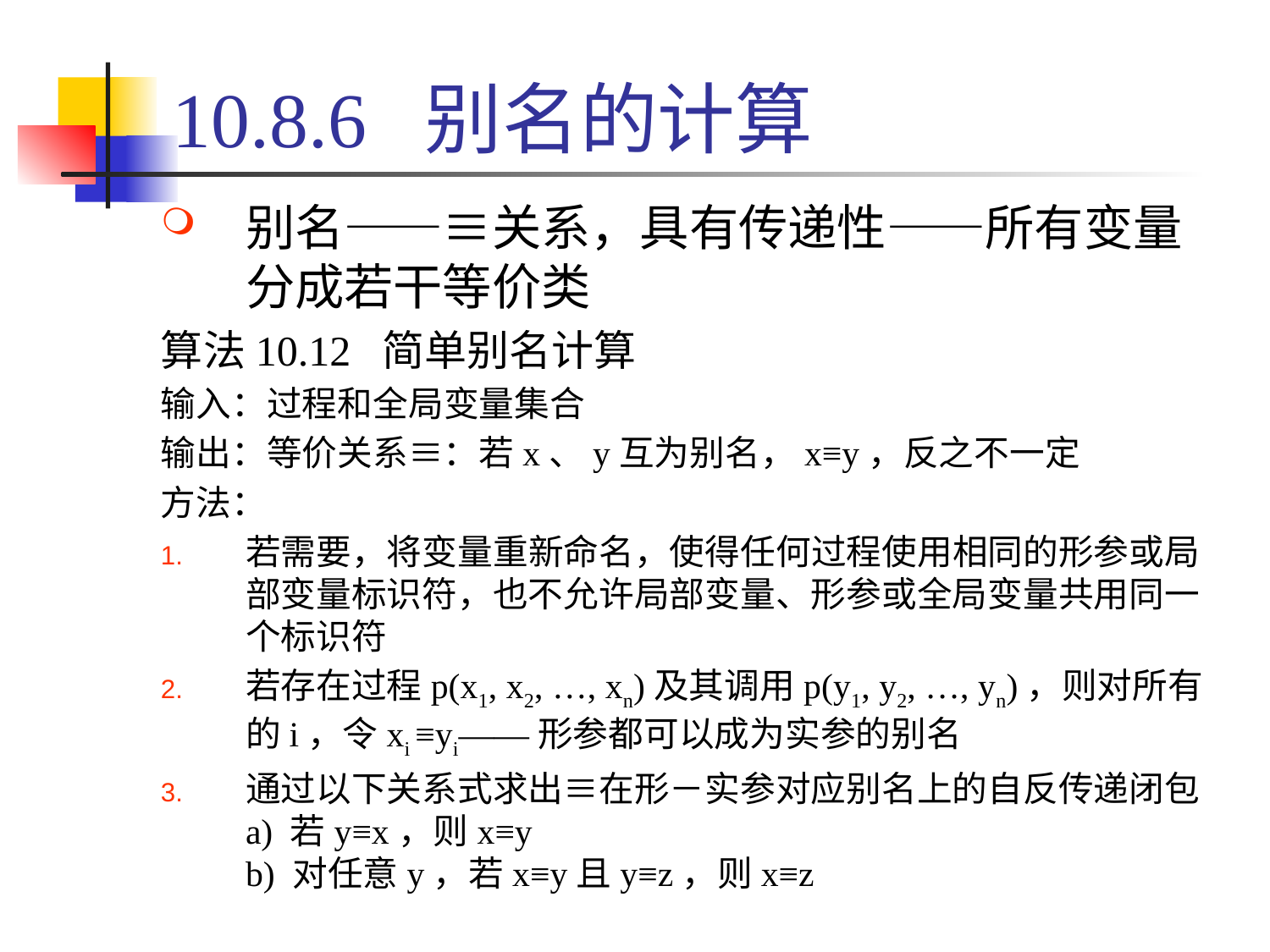

# 10.8.6  别名的计算
别名——≡关系，具有传递性——所有变量分成若干等价类
算法10.12  简单别名计算
输入：过程和全局变量集合
输出：等价关系≡：若x、y互为别名，x≡y，反之不一定
方法：
若需要，将变量重新命名，使得任何过程使用相同的形参或局部变量标识符，也不允许局部变量、形参或全局变量共用同一个标识符
若存在过程p(x1, x2, …, xn)及其调用p(y1, y2, …, yn)，则对所有的i，令xi ≡yi——形参都可以成为实参的别名
通过以下关系式求出≡在形－实参对应别名上的自反传递闭包
a) 若y≡x，则x≡y
b) 对任意y，若x≡y且y≡z，则x≡z